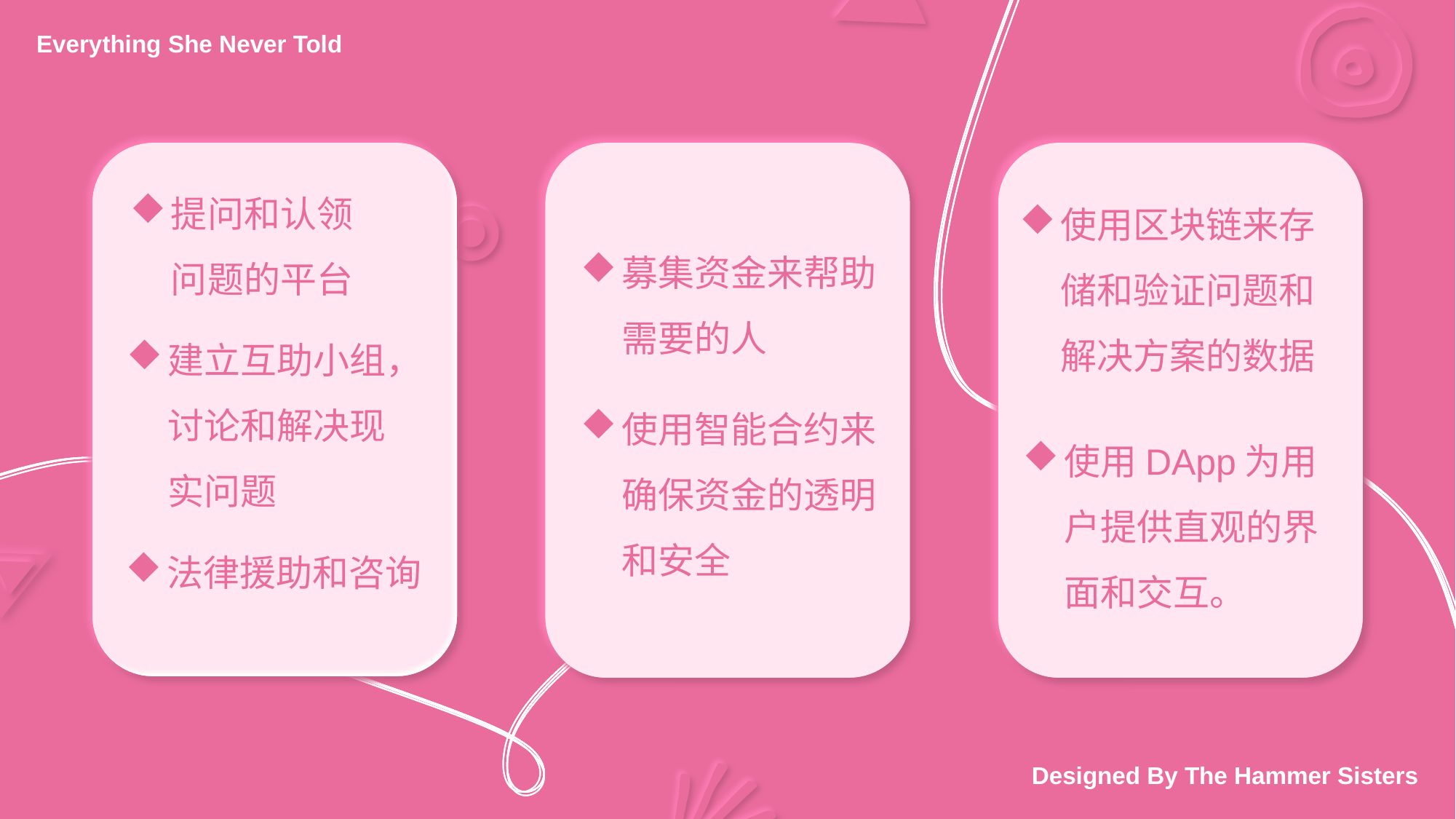

Everything She Never Told

4

提问和认领问题的平台
使用区块链来存储和验证问题和解决方案的数据

募集资金来帮助需要的人
建立互助小组，讨论和解决现实问题
使用智能合约来确保资金的透明和安全
使用DApp为用户提供直观的界面和交互。

法律援助和咨询

Designed By The Hammer Sisters